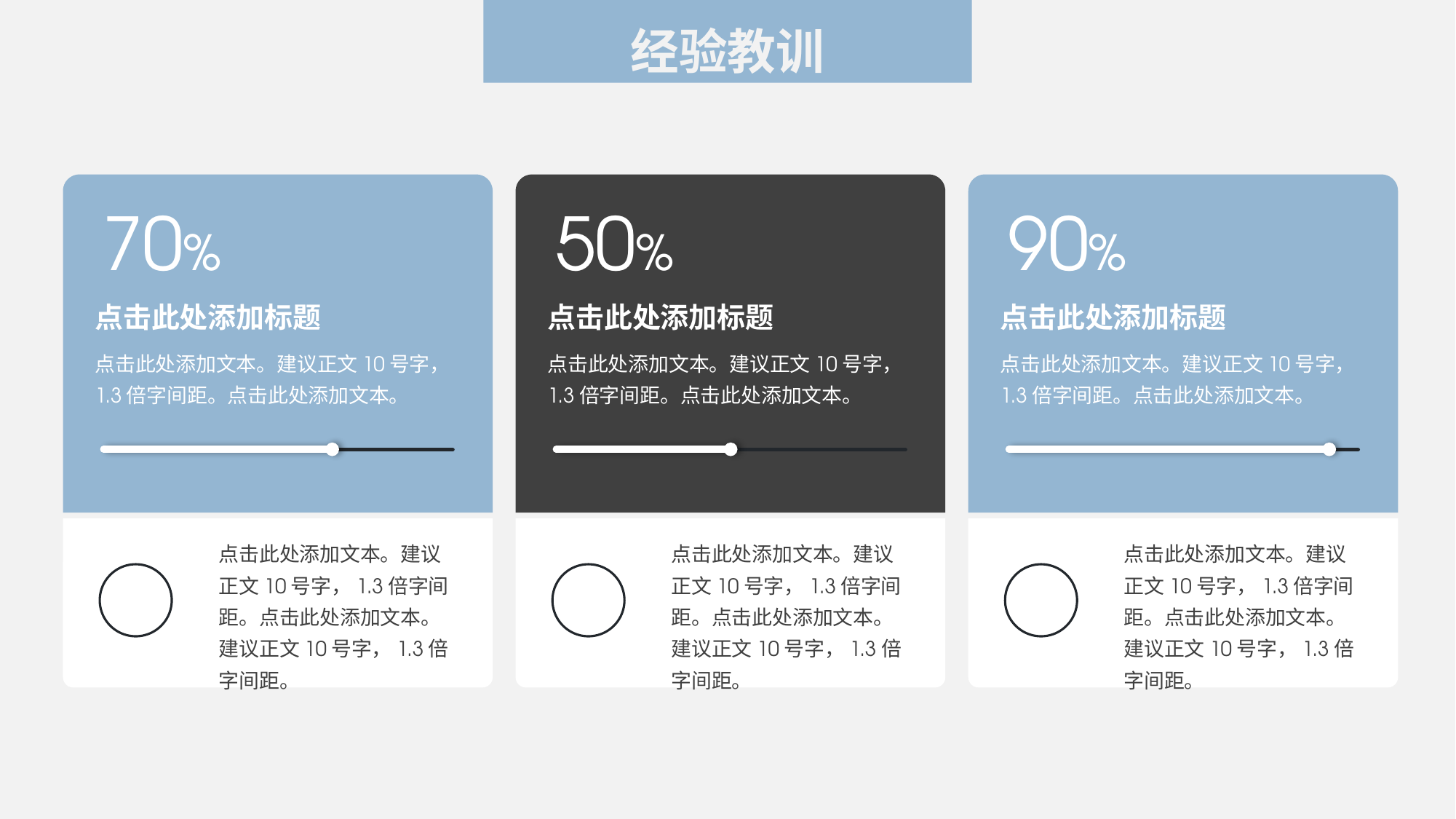

经验教训

70%
50%
90%
点击此处添加标题
点击此处添加标题
点击此处添加标题
点击此处添加文本。建议正文10号字，1.3倍字间距。点击此处添加文本。
点击此处添加文本。建议正文10号字，1.3倍字间距。点击此处添加文本。
点击此处添加文本。建议正文10号字，1.3倍字间距。点击此处添加文本。

点击此处添加文本。建议正文10号字，1.3倍字间距。点击此处添加文本。建议正文10号字，1.3倍字间距。
点击此处添加文本。建议正文10号字，1.3倍字间距。点击此处添加文本。建议正文10号字，1.3倍字间距。
点击此处添加文本。建议正文10号字，1.3倍字间距。点击此处添加文本。建议正文10号字，1.3倍字间距。